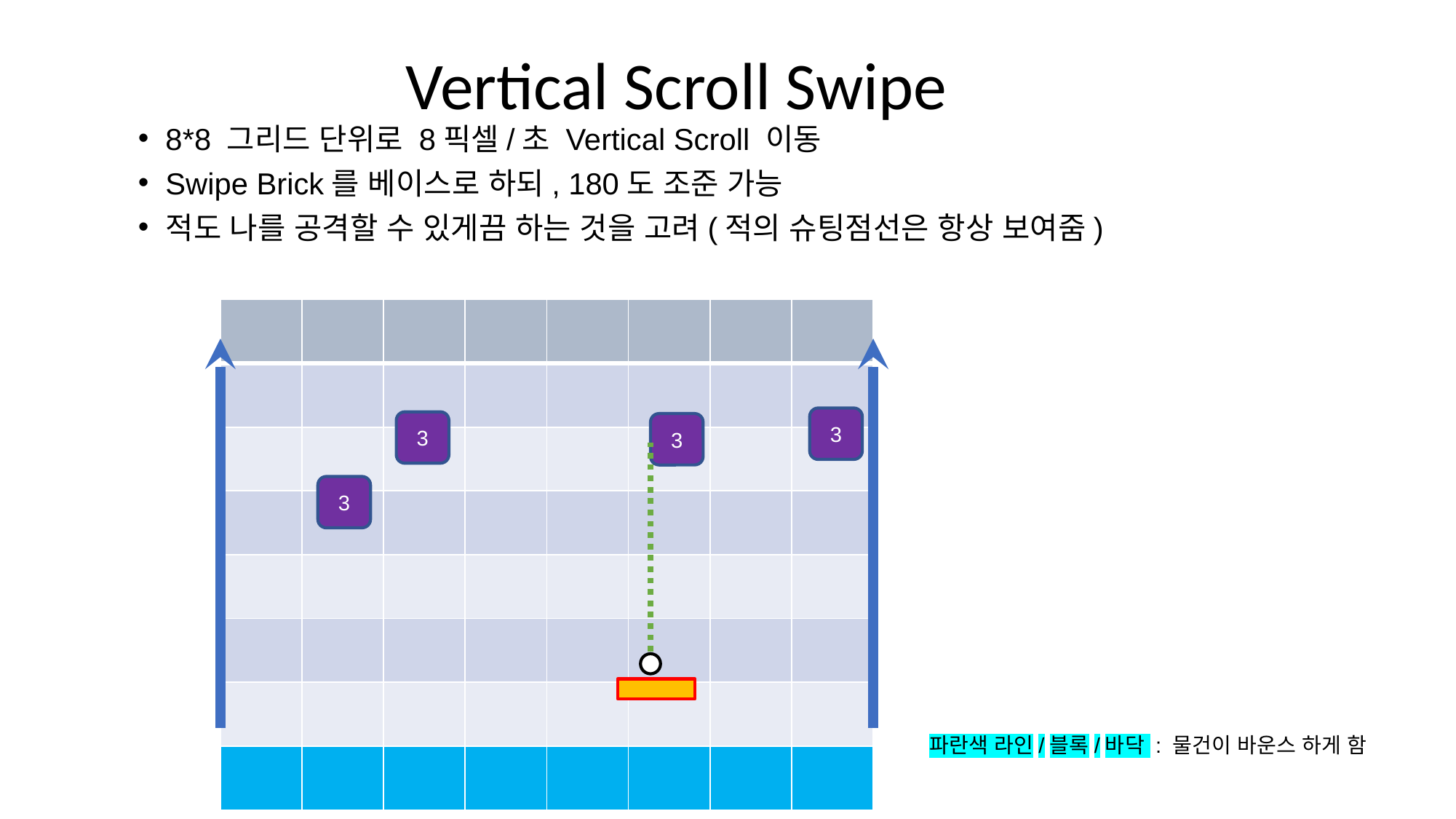

# Vertical Scroll Swipe
8*8 그리드 단위로 8픽셀/초 Vertical Scroll 이동
Swipe Brick를 베이스로 하되, 180도 조준 가능
적도 나를 공격할 수 있게끔 하는 것을 고려(적의 슈팅점선은 항상 보여줌)

|  |  |  |  |  |  |  |  |
| --- | --- | --- | --- | --- | --- | --- | --- |
|  |  |  |  |  |  |  |  |
|  |  |  |  |  |  |  |  |
|  |  |  |  |  |  |  |  |
|  |  |  |  |  |  |  |  |
|  |  |  |  |  |  |  |  |
|  |  |  |  |  |  |  |  |
|  |  |  |  |  |  |  |  |
3
3
3
3

파란색 라인/블록/바닥 : 물건이 바운스 하게 함